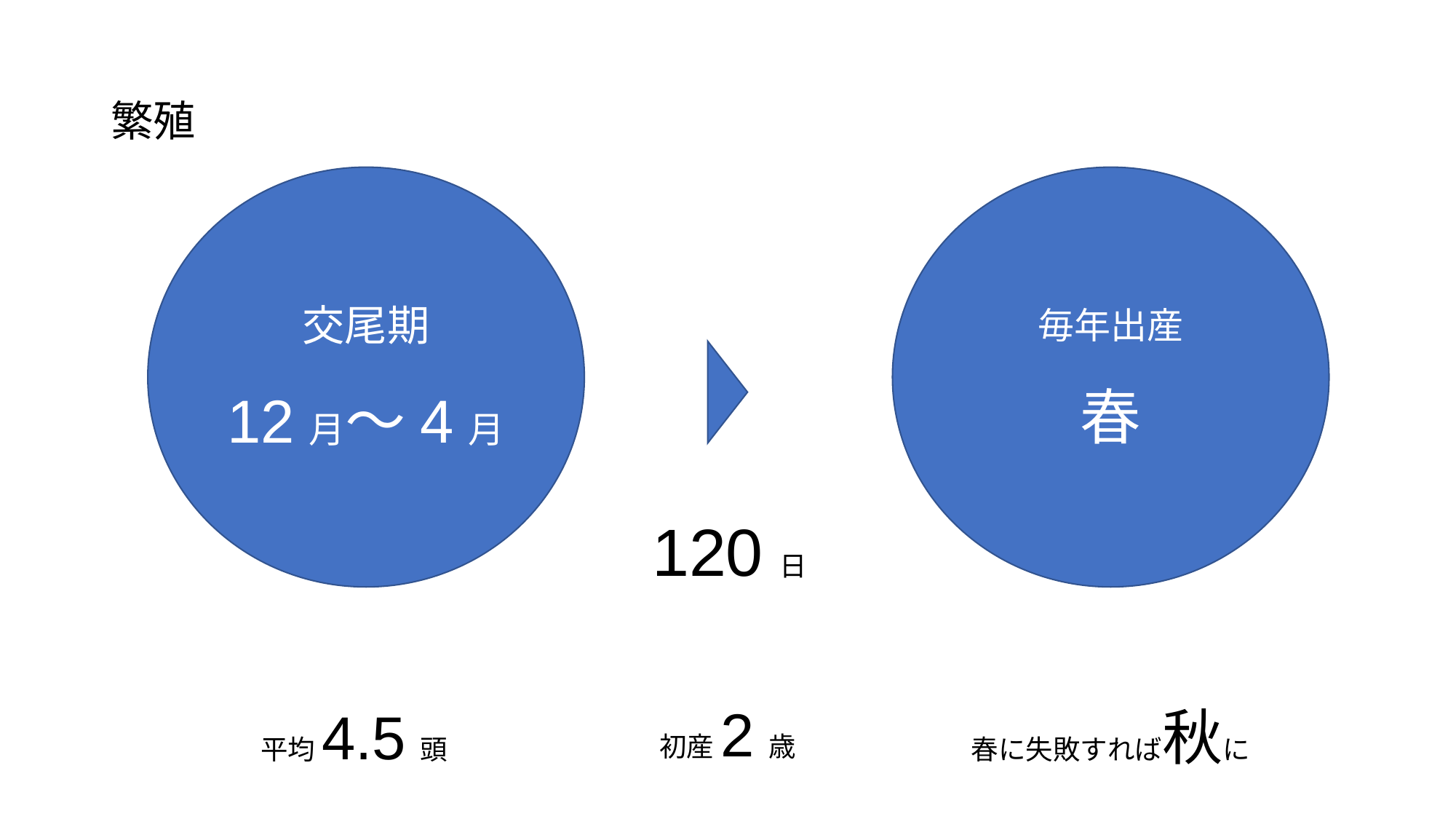

# 繁殖
毎年出産

春
交尾期

12月～4月

120日
初産2歳
平均4.5頭
春に失敗すれば秋に